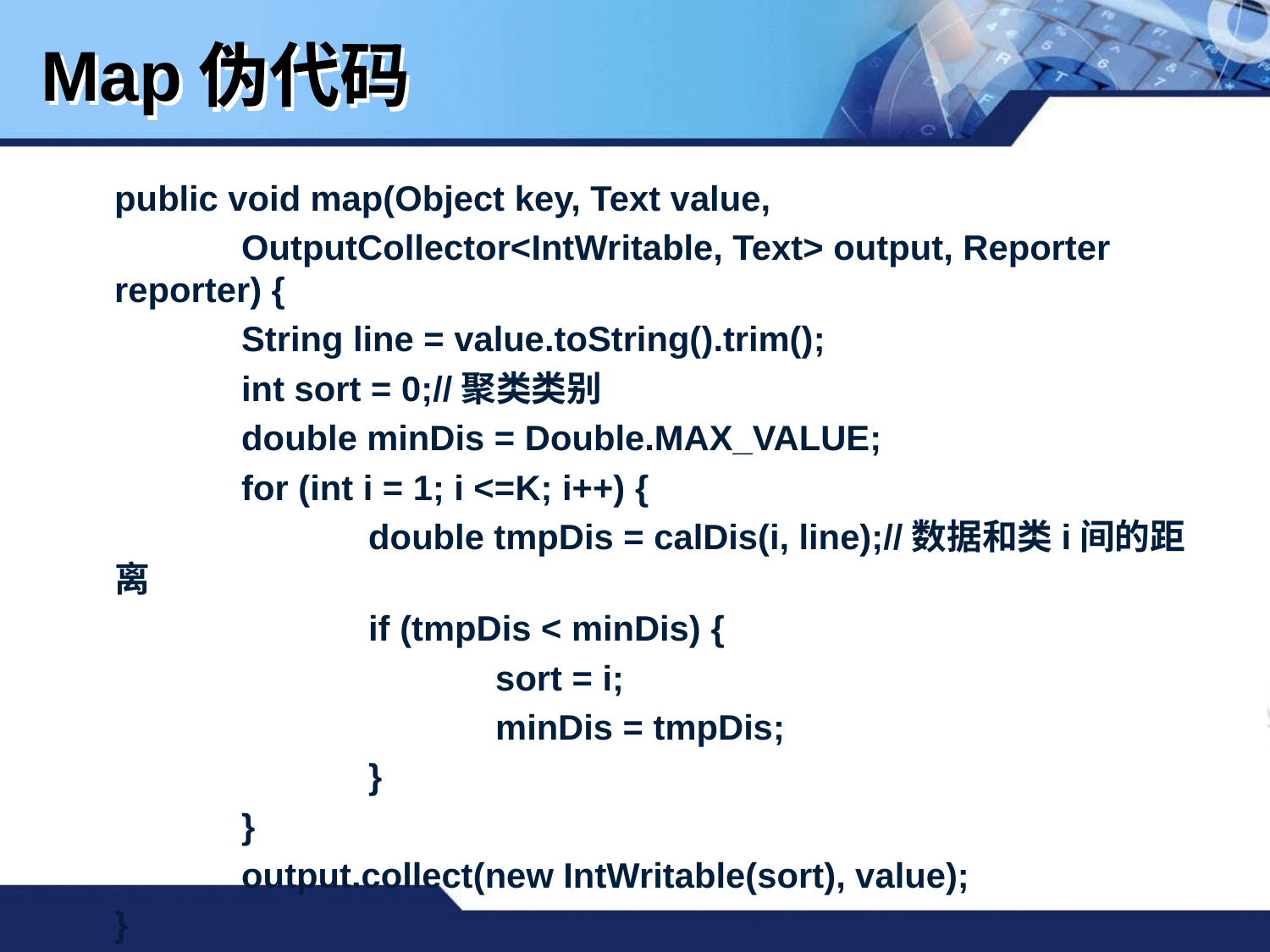

Map伪代码
public void map(Object key, Text value,
	OutputCollector<IntWritable, Text> output, Reporter reporter) {
	String line = value.toString().trim();
	int sort = 0;//聚类类别
	double minDis = Double.MAX_VALUE;
	for (int i = 1; i <=K; i++) {
		double tmpDis = calDis(i, line);//数据和类i间的距离
		if (tmpDis < minDis) {
			sort = i;
			minDis = tmpDis;
		}
	}
	output.collect(new IntWritable(sort), value);
}